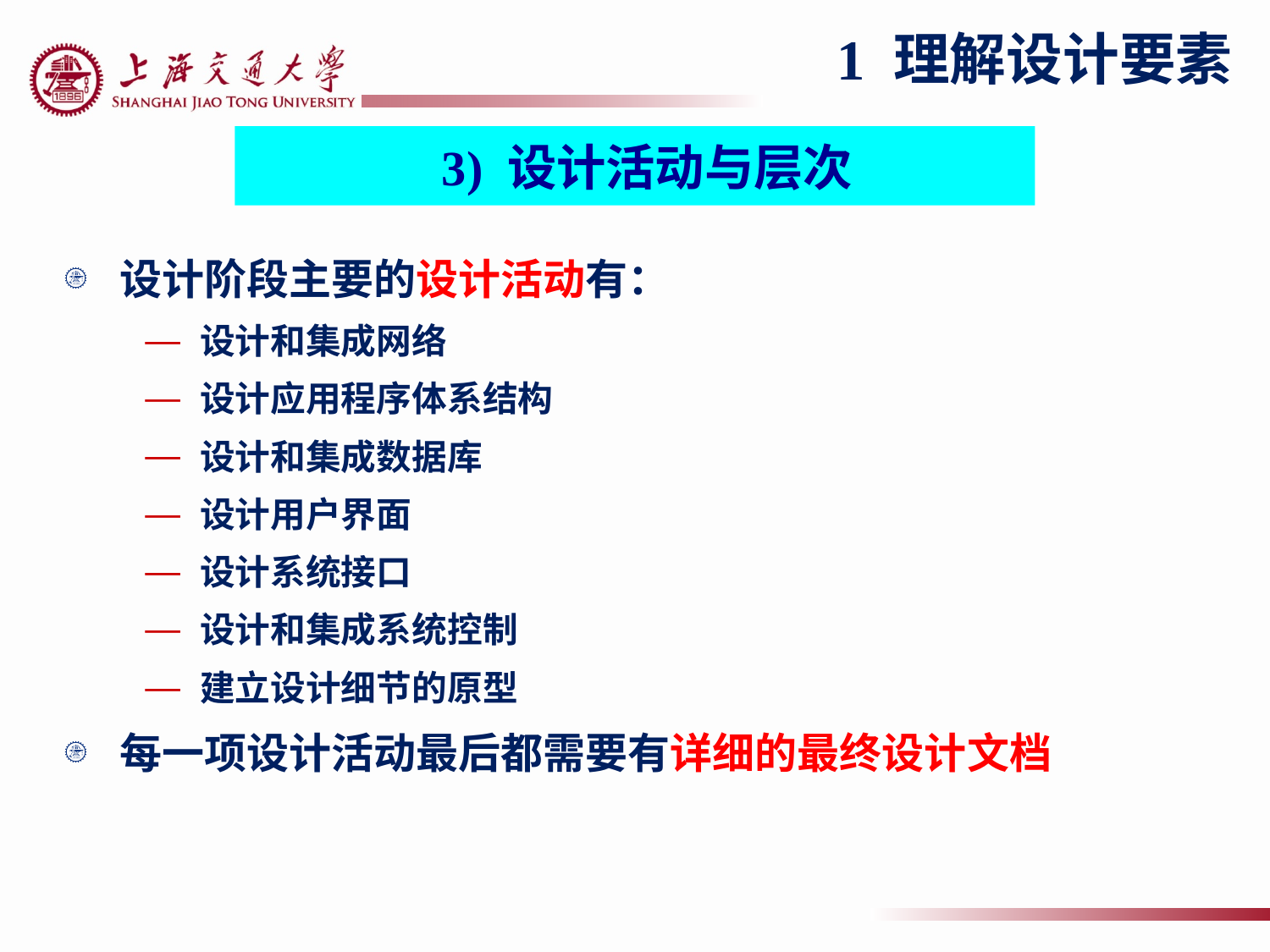

1 理解设计要素
  3) 设计活动与层次
设计阶段主要的设计活动有：
设计和集成网络
设计应用程序体系结构
设计和集成数据库
设计用户界面
设计系统接口
设计和集成系统控制
建立设计细节的原型
每一项设计活动最后都需要有详细的最终设计文档